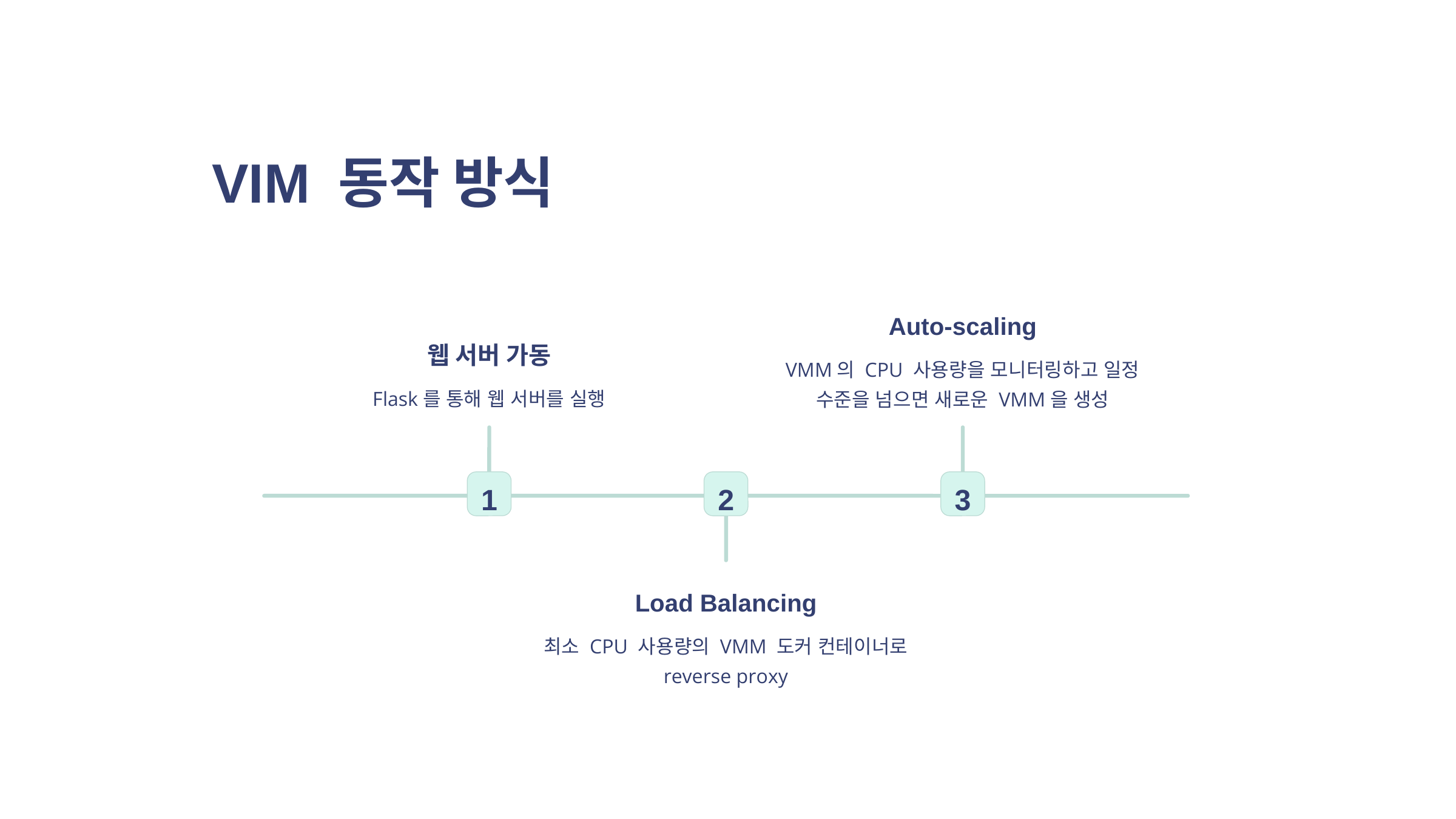

VIM 동작 방식
Auto-scaling
웹 서버 가동
VMM의 CPU 사용량을 모니터링하고 일정 수준을 넘으면 새로운 VMM을 생성
Flask를 통해 웹 서버를 실행

1
2
3

Load Balancing
최소 CPU 사용량의 VMM 도커 컨테이너로 reverse proxy